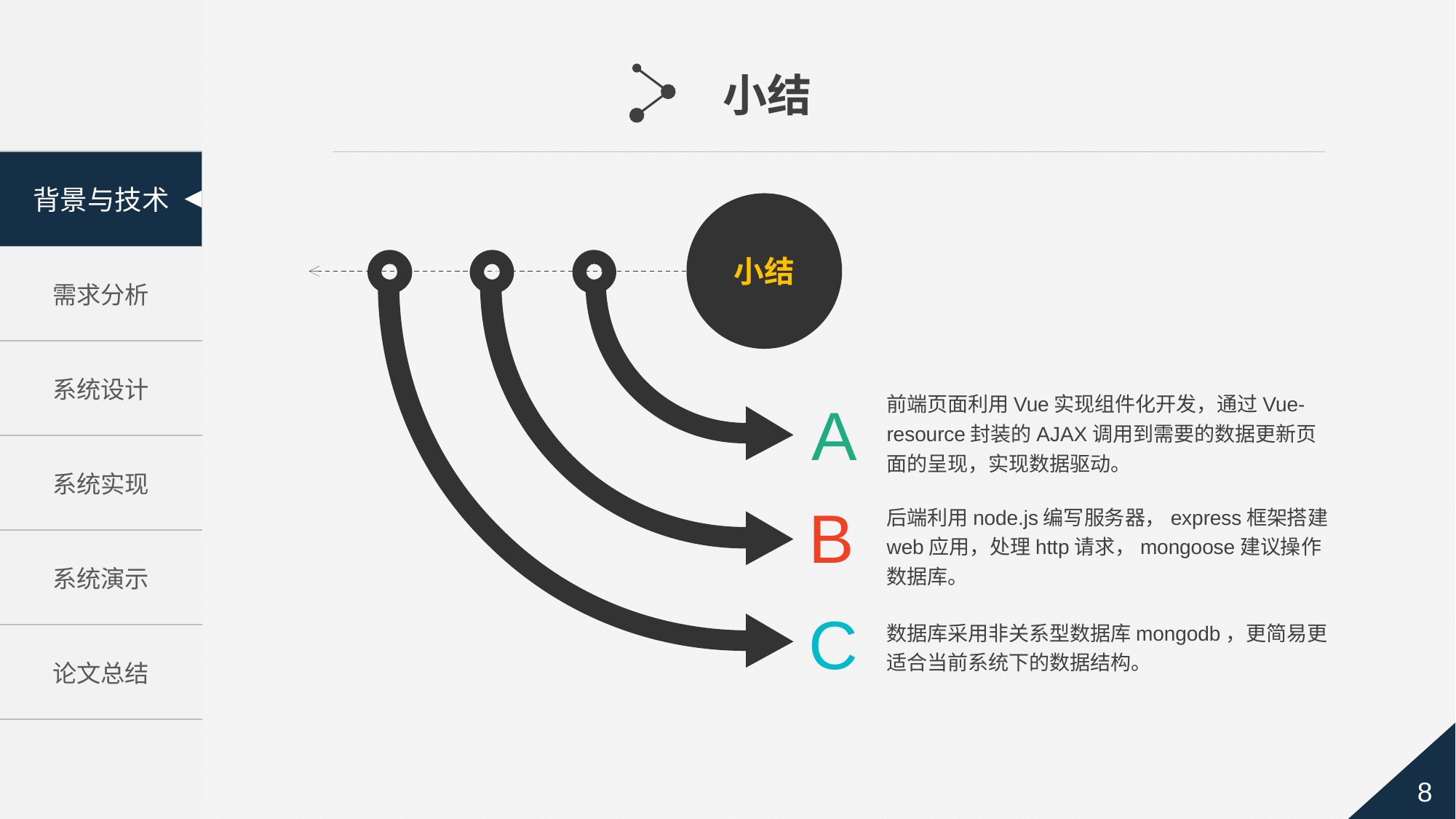

小结
小结

前端页面利用Vue实现组件化开发，通过Vue-resource封装的AJAX调用到需要的数据更新页面的呈现，实现数据驱动。
A
B
后端利用node.js编写服务器，express框架搭建web应用，处理http请求，mongoose建议操作数据库。
C
数据库采用非关系型数据库mongodb，更简易更适合当前系统下的数据结构。